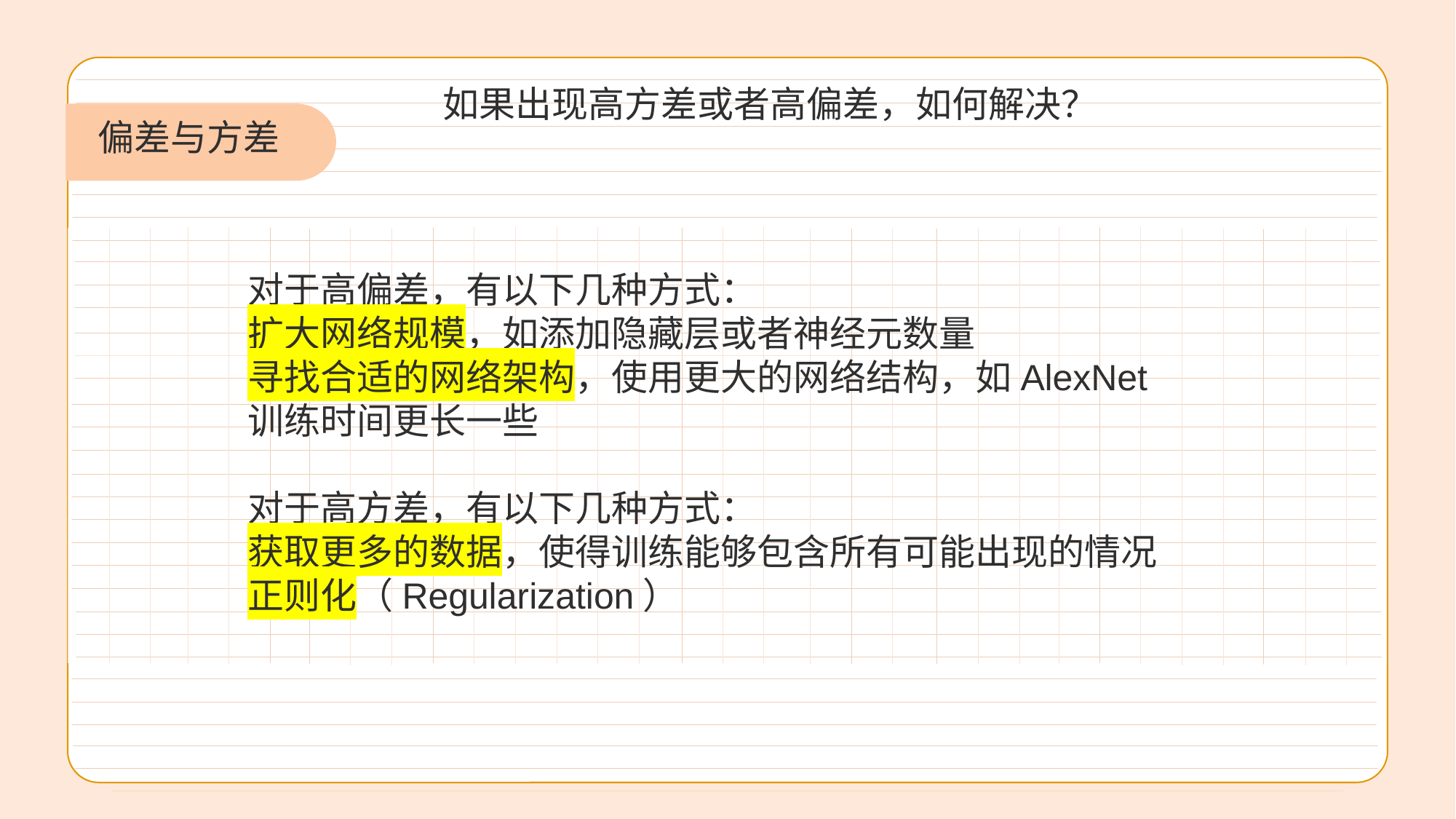

如果出现高方差或者高偏差，如何解决？
偏差与方差
对于高偏差，有以下几种方式：
扩大网络规模，如添加隐藏层或者神经元数量
寻找合适的网络架构，使用更大的网络结构，如AlexNet
训练时间更长一些

对于高方差，有以下几种方式：
获取更多的数据，使得训练能够包含所有可能出现的情况
正则化（Regularization）